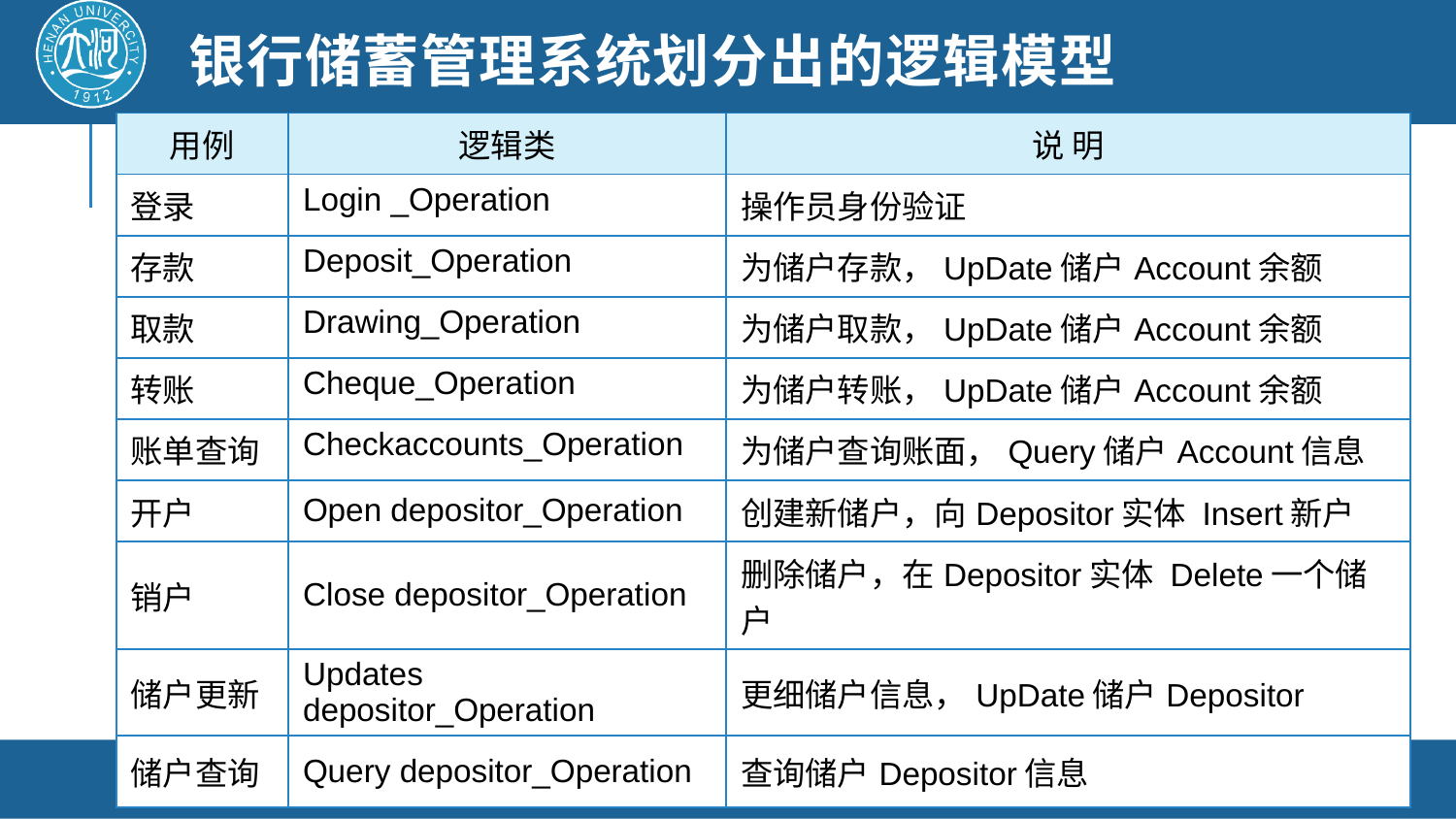

# 银行储蓄管理系统划分出的逻辑模型
| 用例 | 逻辑类 | 说 明 |
| --- | --- | --- |
| 登录 | Login \_Operation | 操作员身份验证 |
| 存款 | Deposit\_Operation | 为储户存款，UpDate储户Account余额 |
| 取款 | Drawing\_Operation | 为储户取款，UpDate储户Account余额 |
| 转账 | Cheque\_Operation | 为储户转账，UpDate储户Account余额 |
| 账单查询 | Checkaccounts\_Operation | 为储户查询账面，Query储户Account信息 |
| 开户 | Open depositor\_Operation | 创建新储户，向Depositor实体 Insert新户 |
| 销户 | Close depositor\_Operation | 删除储户，在Depositor实体 Delete一个储户 |
| 储户更新 | Updates depositor\_Operation | 更细储户信息，UpDate储户Depositor |
| 储户查询 | Query depositor\_Operation | 查询储户Depositor信息 |
2021/4/26
软件工程
149